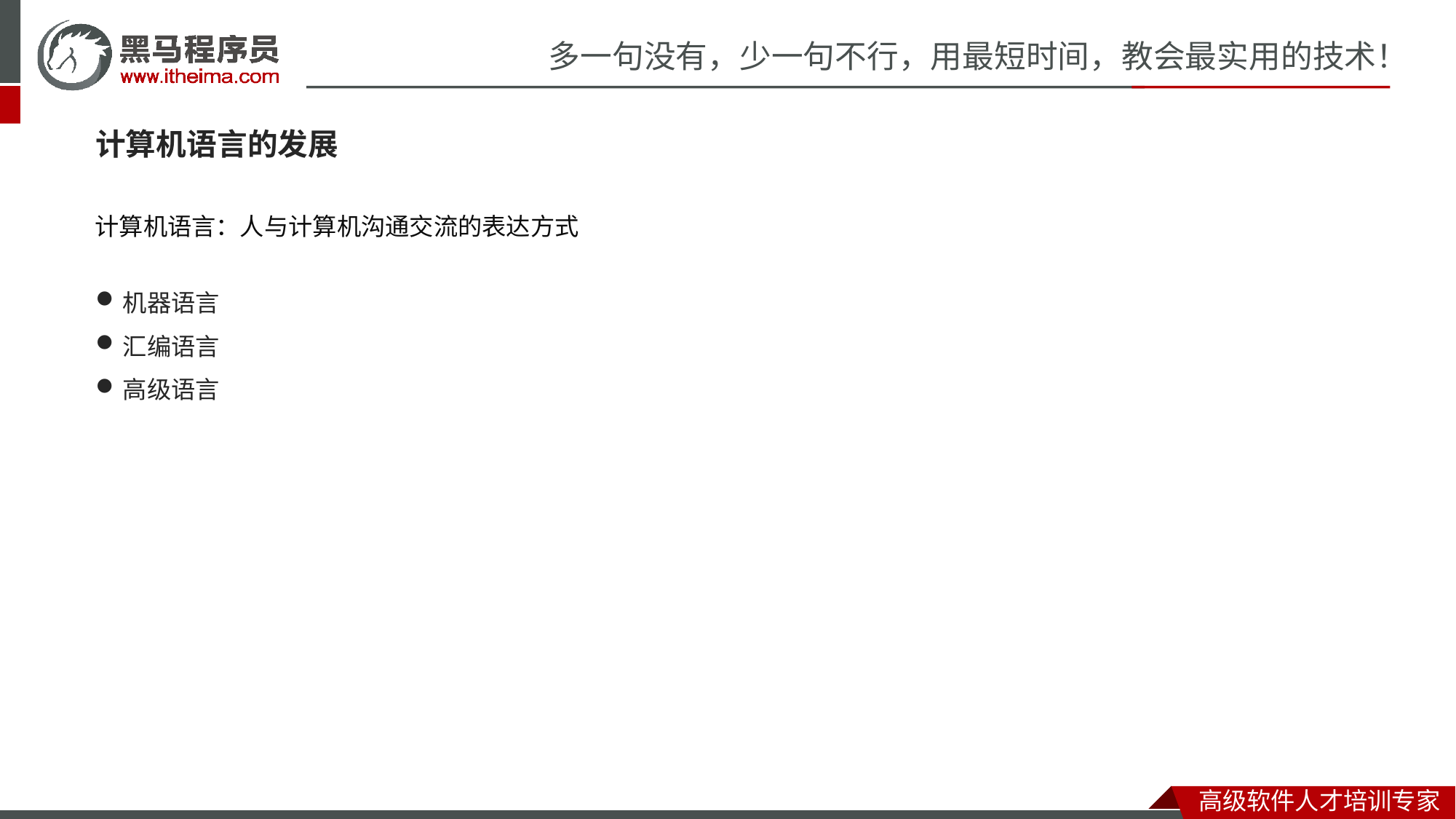

计算机语言的发展
计算机语言：人与计算机沟通交流的表达方式
机器语言
汇编语言
高级语言